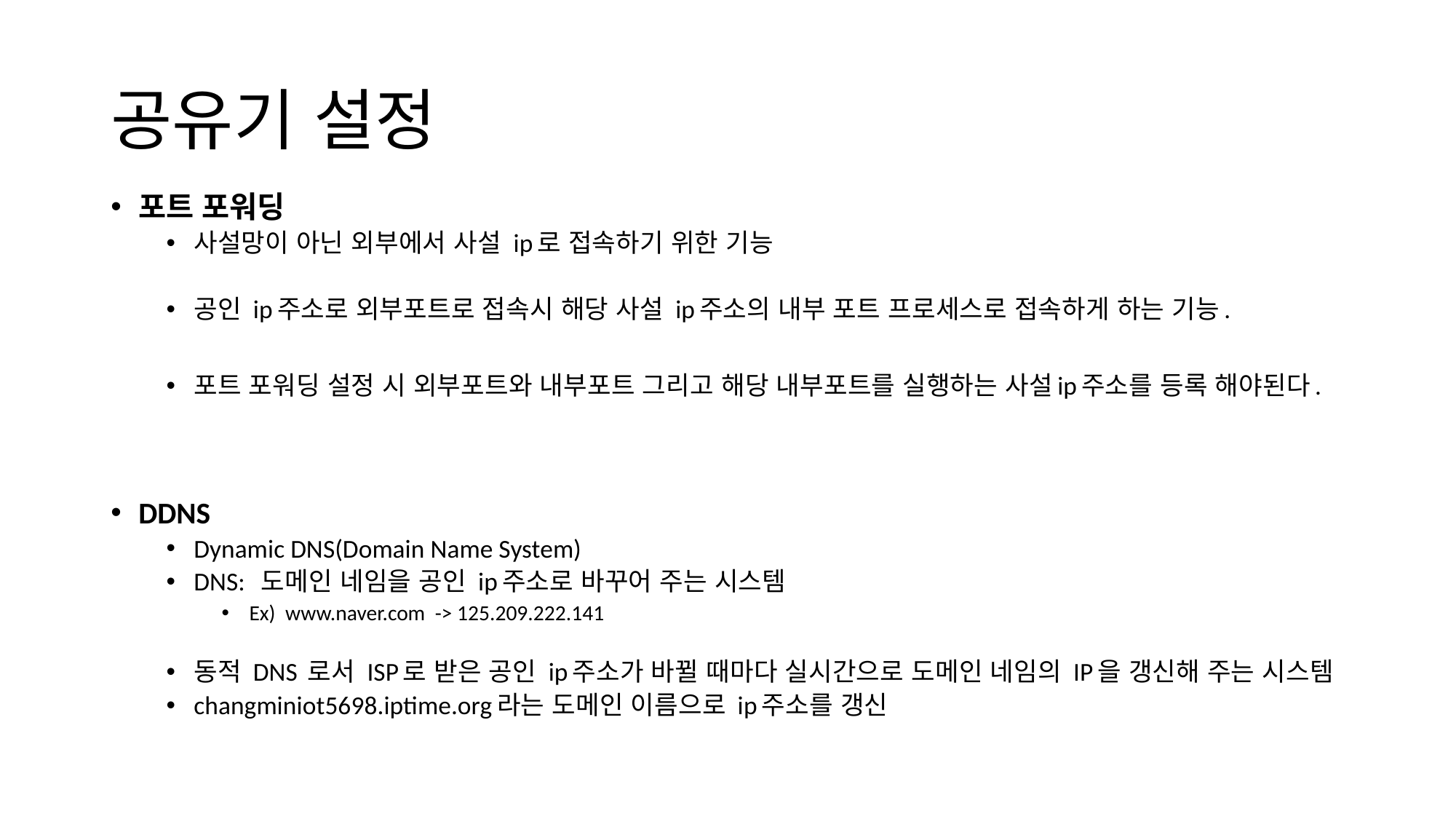

# 공유기 설정
포트 포워딩
사설망이 아닌 외부에서 사설 ip로 접속하기 위한 기능

공인 ip주소로 외부포트로 접속시 해당 사설 ip주소의 내부 포트 프로세스로 접속하게 하는 기능.

포트 포워딩 설정 시 외부포트와 내부포트 그리고 해당 내부포트를 실행하는 사설ip주소를 등록 해야된다.

DDNS
Dynamic DNS(Domain Name System)
DNS:  도메인 네임을 공인 ip주소로 바꾸어 주는 시스템
Ex)  www.naver.com  -> 125.209.222.141

동적 DNS 로서 ISP로 받은 공인 ip주소가 바뀔 때마다 실시간으로 도메인 네임의 IP을 갱신해 주는 시스템
changminiot5698.iptime.org라는 도메인 이름으로 ip주소를 갱신